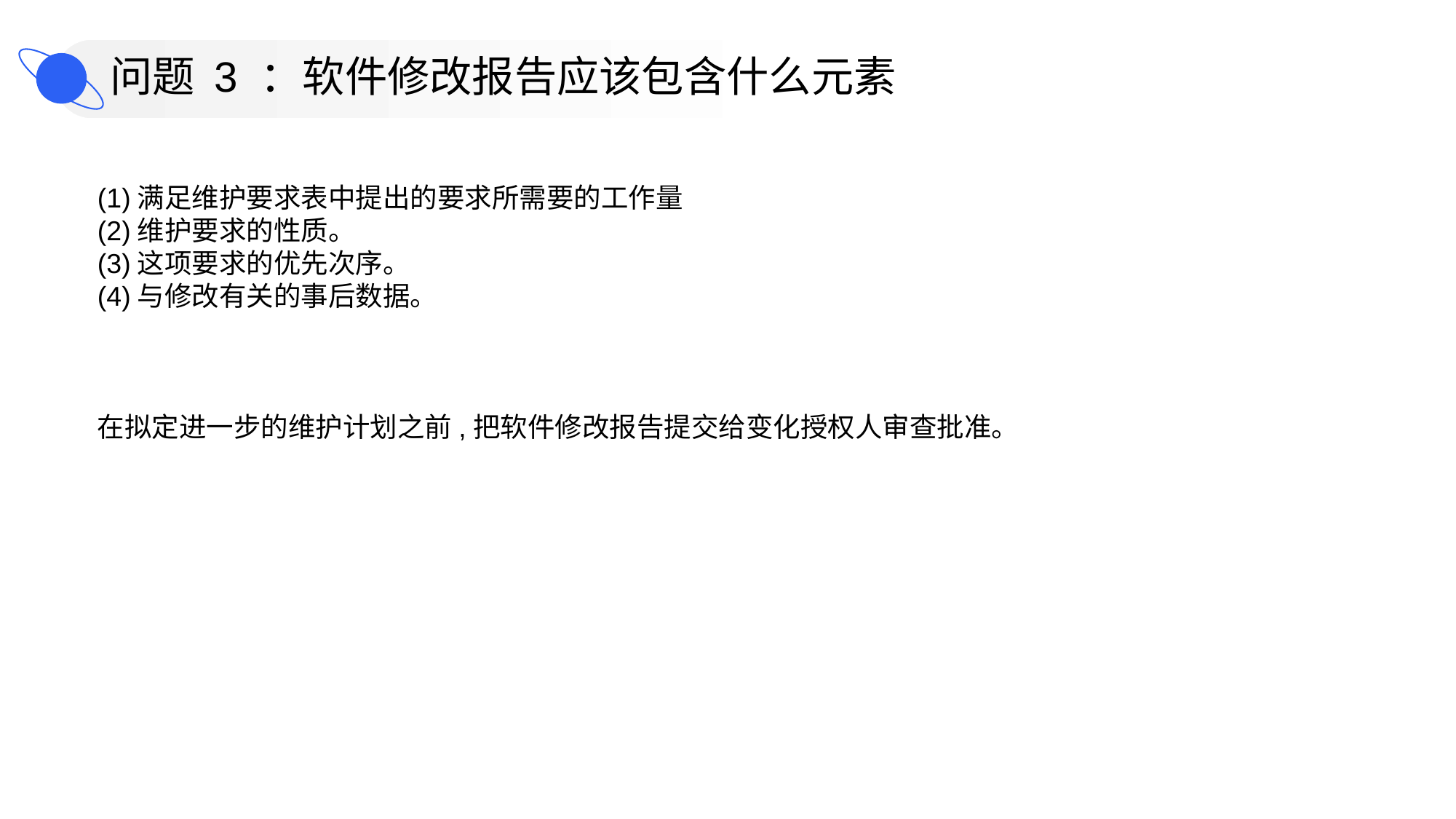

问题 3 ：软件修改报告应该包含什么元素

(1)满足维护要求表中提出的要求所需要的工作量
(2)维护要求的性质。
(3)这项要求的优先次序。
(4)与修改有关的事后数据。

在拟定进一步的维护计划之前,把软件修改报告提交给变化授权人审查批准。